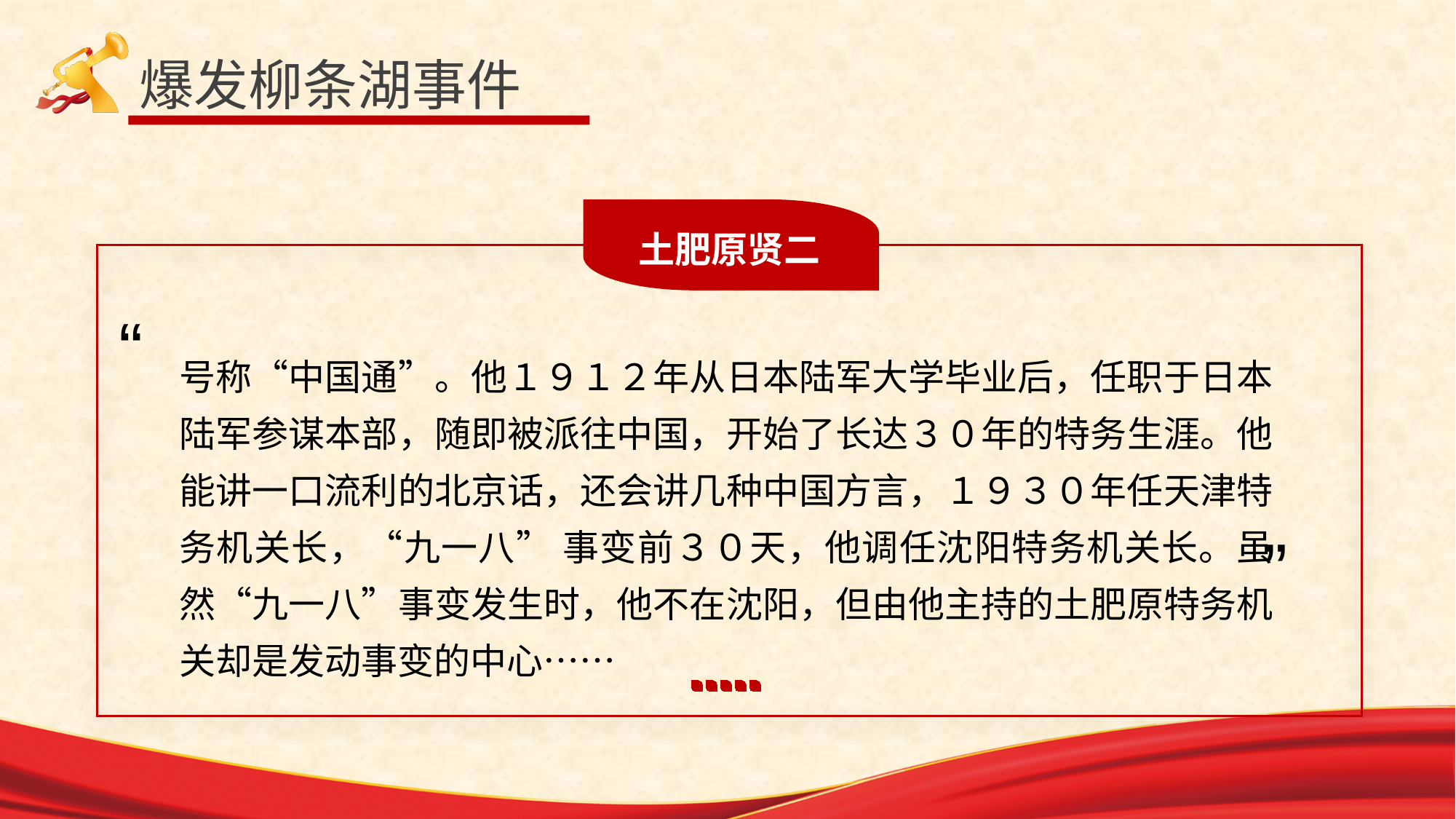

爆发柳条湖事件

土肥原贤二

“
号称“中国通”。他１９１２年从日本陆军大学毕业后，任职于日本陆军参谋本部，随即被派往中国，开始了长达３０年的特务生涯。他能讲一口流利的北京话，还会讲几种中国方言，１９３０年任天津特务机关长，“九一八” 事变前３０天，他调任沈阳特务机关长。虽然“九一八”事变发生时，他不在沈阳，但由他主持的土肥原特务机关却是发动事变的中心……
”